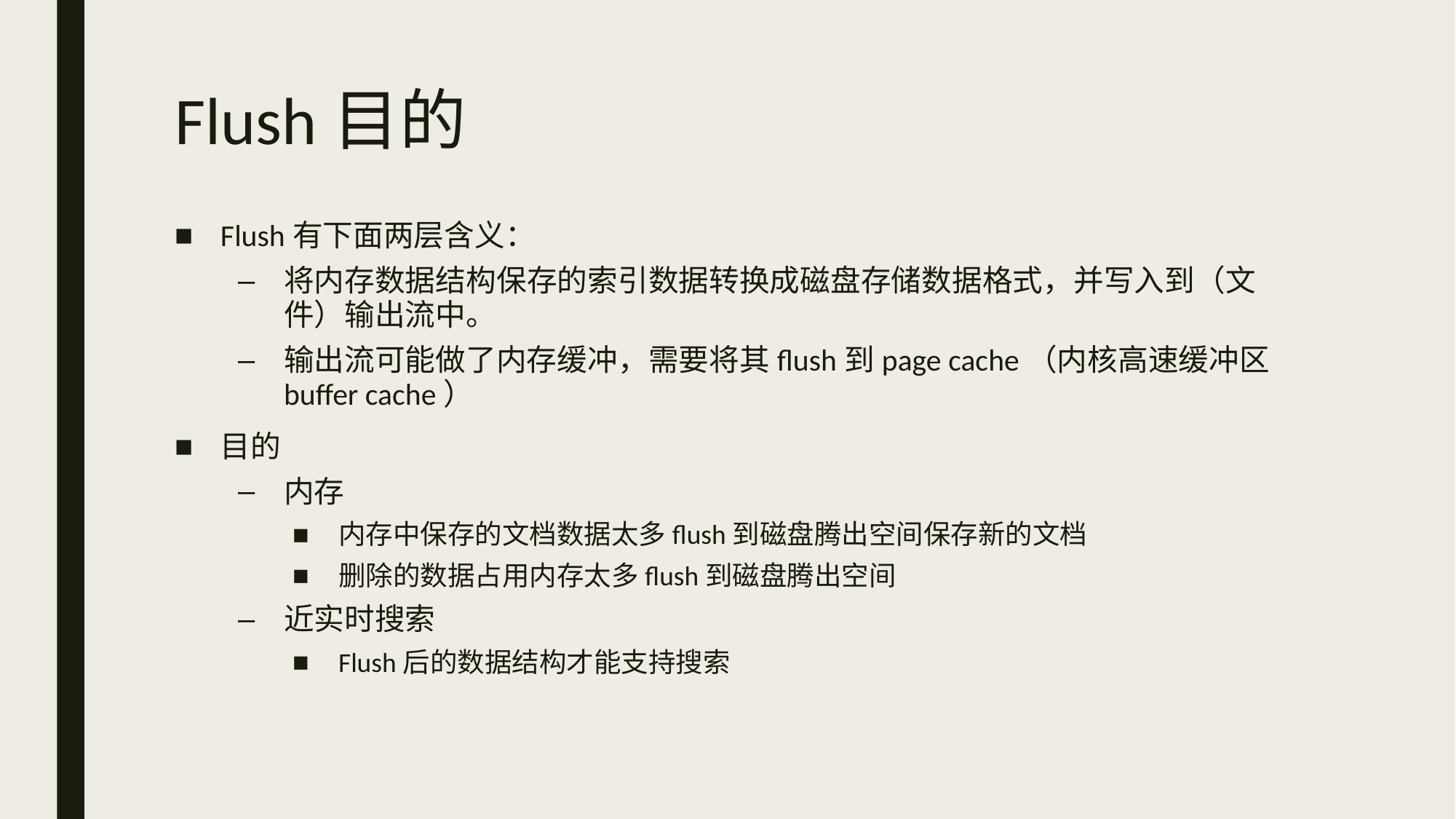

# Flush目的
Flush有下面两层含义：
将内存数据结构保存的索引数据转换成磁盘存储数据格式，并写入到（文件）输出流中。
输出流可能做了内存缓冲，需要将其flush到page cache（内核高速缓冲区 buffer cache）
目的
内存
内存中保存的文档数据太多flush到磁盘腾出空间保存新的文档
删除的数据占用内存太多flush到磁盘腾出空间
近实时搜索
Flush后的数据结构才能支持搜索